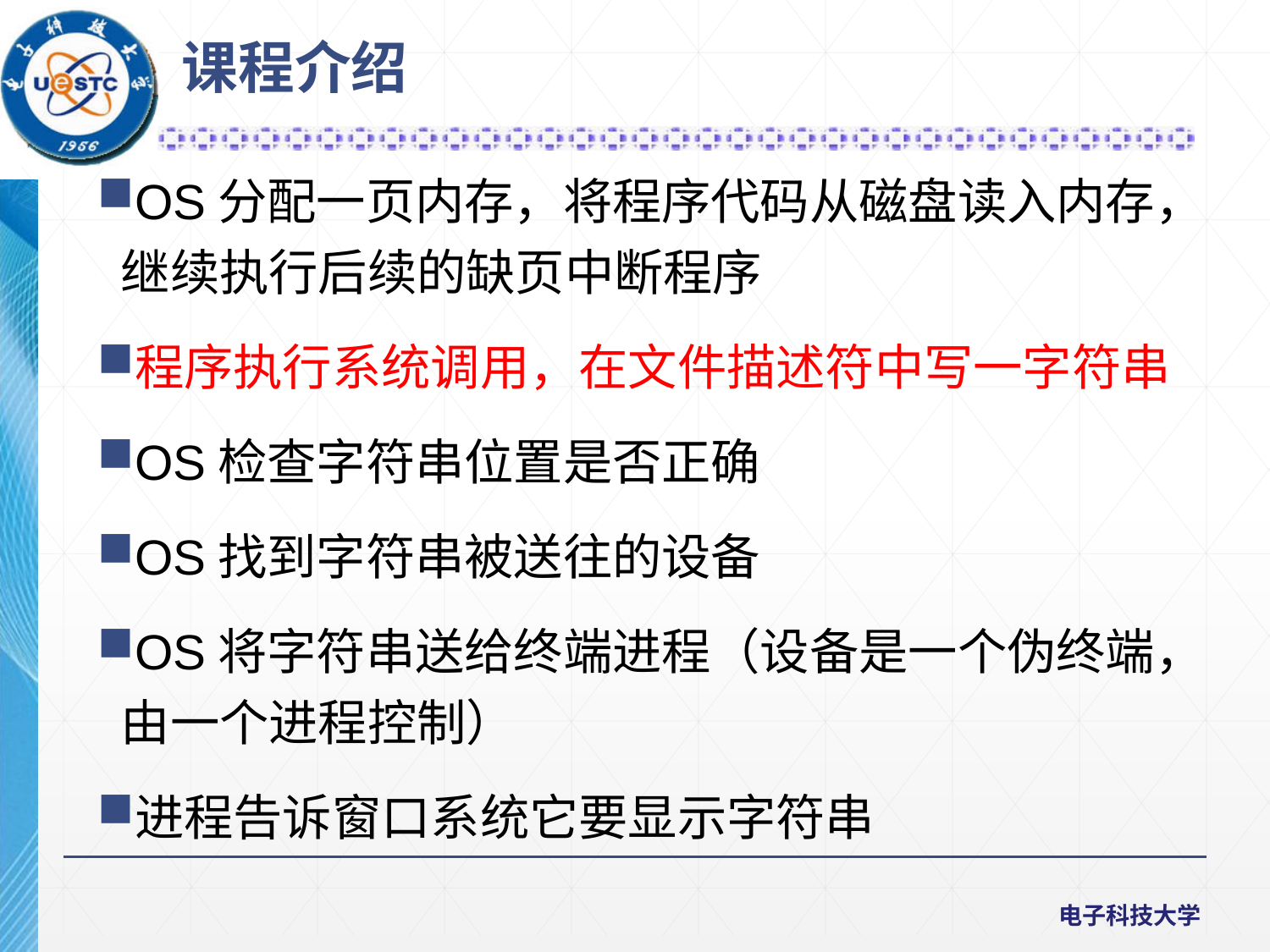

课程介绍
OS分配一页内存，将程序代码从磁盘读入内存，继续执行后续的缺页中断程序
程序执行系统调用，在文件描述符中写一字符串
OS检查字符串位置是否正确
OS找到字符串被送往的设备
OS将字符串送给终端进程（设备是一个伪终端，由一个进程控制）
进程告诉窗口系统它要显示字符串